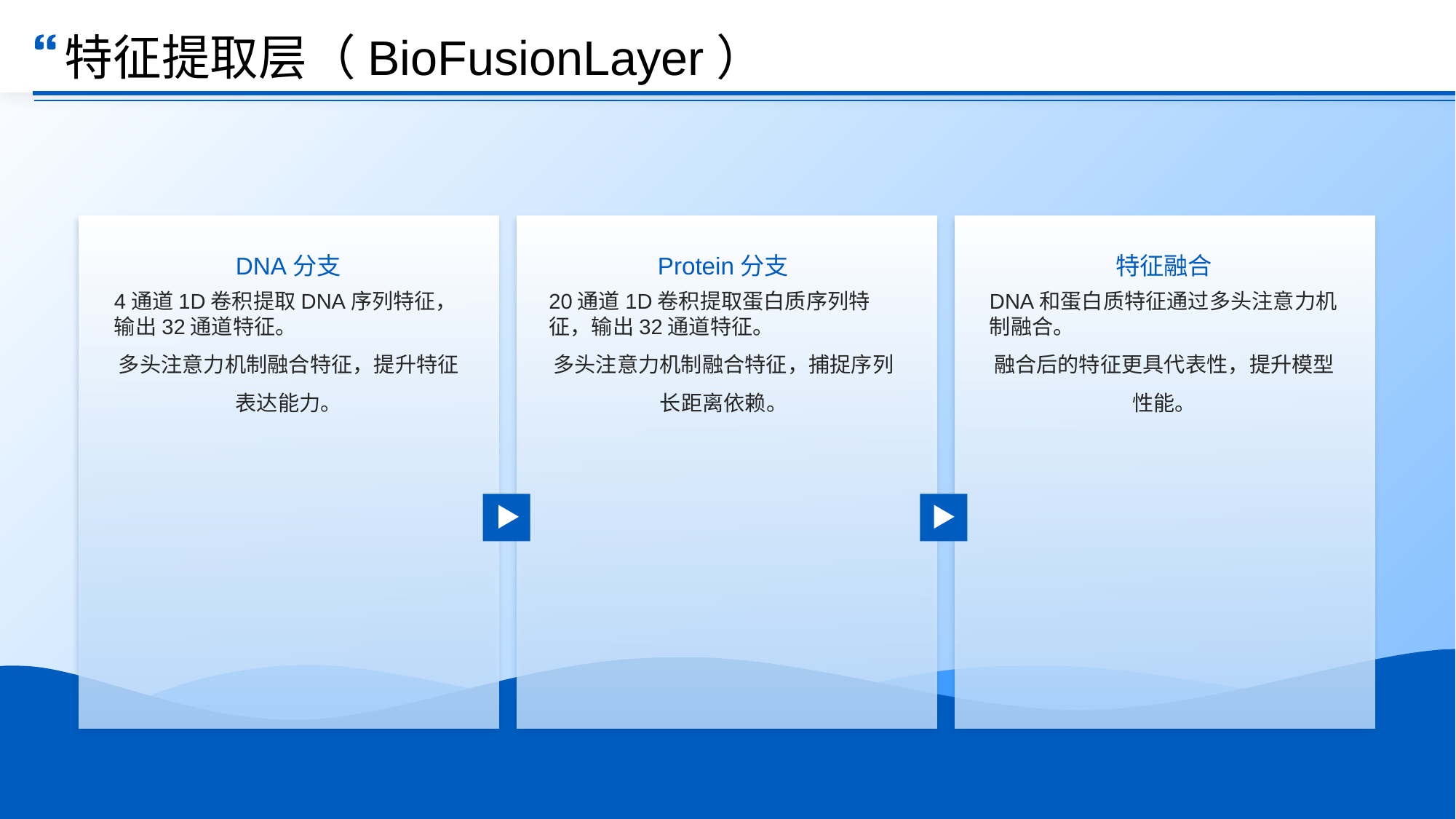

特征提取层（BioFusionLayer）

DNA分支
Protein分支
特征融合
4通道1D卷积提取DNA序列特征，输出32通道特征。
多头注意力机制融合特征，提升特征表达能力。
20通道1D卷积提取蛋白质序列特征，输出32通道特征。
多头注意力机制融合特征，捕捉序列长距离依赖。
DNA和蛋白质特征通过多头注意力机制融合。
融合后的特征更具代表性，提升模型性能。